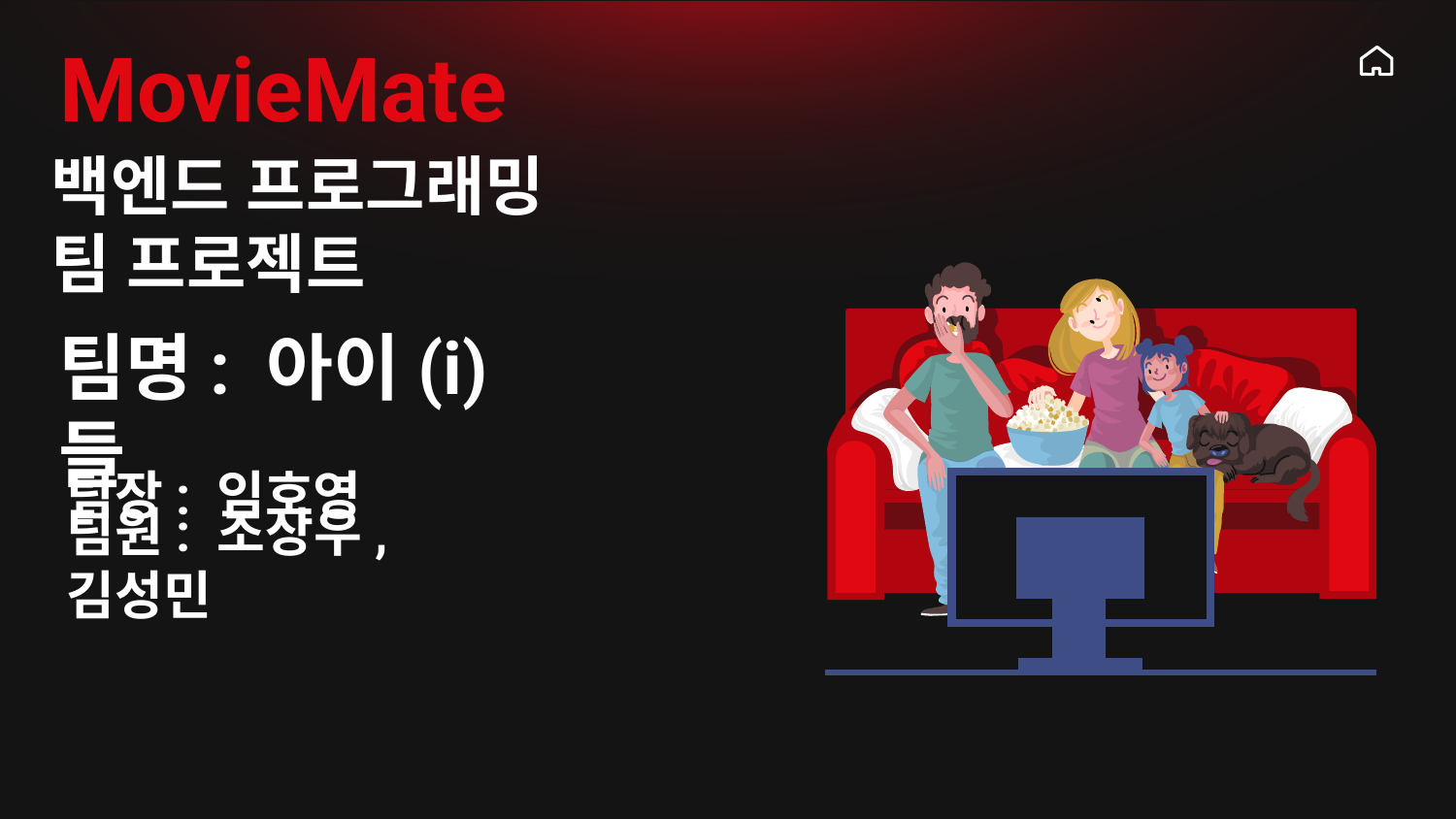

MovieMate

백엔드 프로그래밍 팀 프로젝트

팀명: 아이(i)들
팀장: 임호영
팀원: 조상우, 김성민